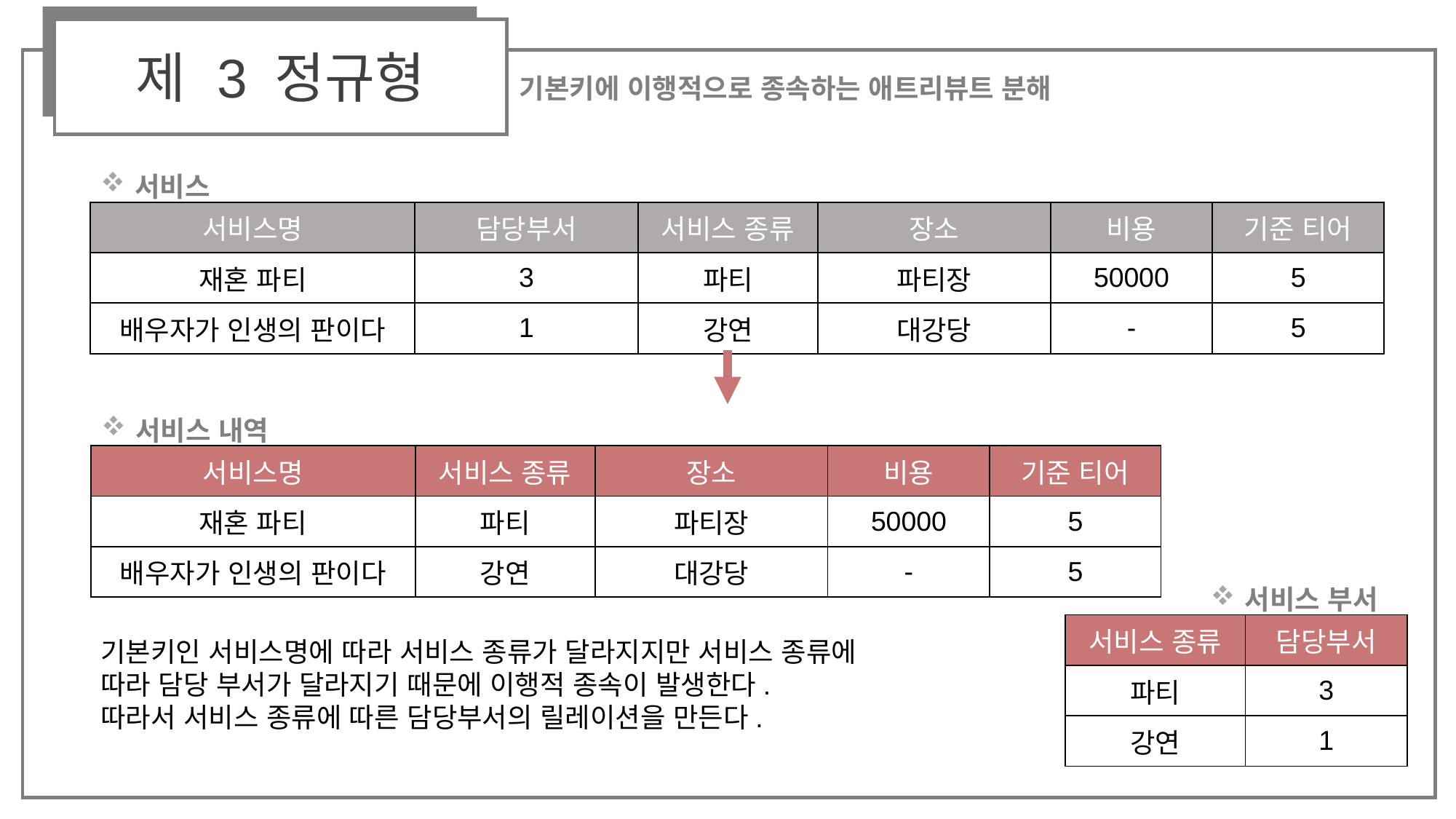

제 3 정규형
기본키에 이행적으로 종속하는 애트리뷰트 분해
서비스
| 서비스명 | 담당부서 | 서비스 종류 | 장소 | 비용 | 기준 티어 |
| --- | --- | --- | --- | --- | --- |
| 재혼 파티 | 3 | 파티 | 파티장 | 50000 | 5 |
| 배우자가 인생의 판이다 | 1 | 강연 | 대강당 | - | 5 |
서비스 내역
| 서비스명 | 서비스 종류 | 장소 | 비용 | 기준 티어 |
| --- | --- | --- | --- | --- |
| 재혼 파티 | 파티 | 파티장 | 50000 | 5 |
| 배우자가 인생의 판이다 | 강연 | 대강당 | - | 5 |
서비스 부서
| 서비스 종류 | 담당부서 |
| --- | --- |
| 파티 | 3 |
| 강연 | 1 |
기본키인 서비스명에 따라 서비스 종류가 달라지지만 서비스 종류에 따라 담당 부서가 달라지기 때문에 이행적 종속이 발생한다.
따라서 서비스 종류에 따른 담당부서의 릴레이션을 만든다.